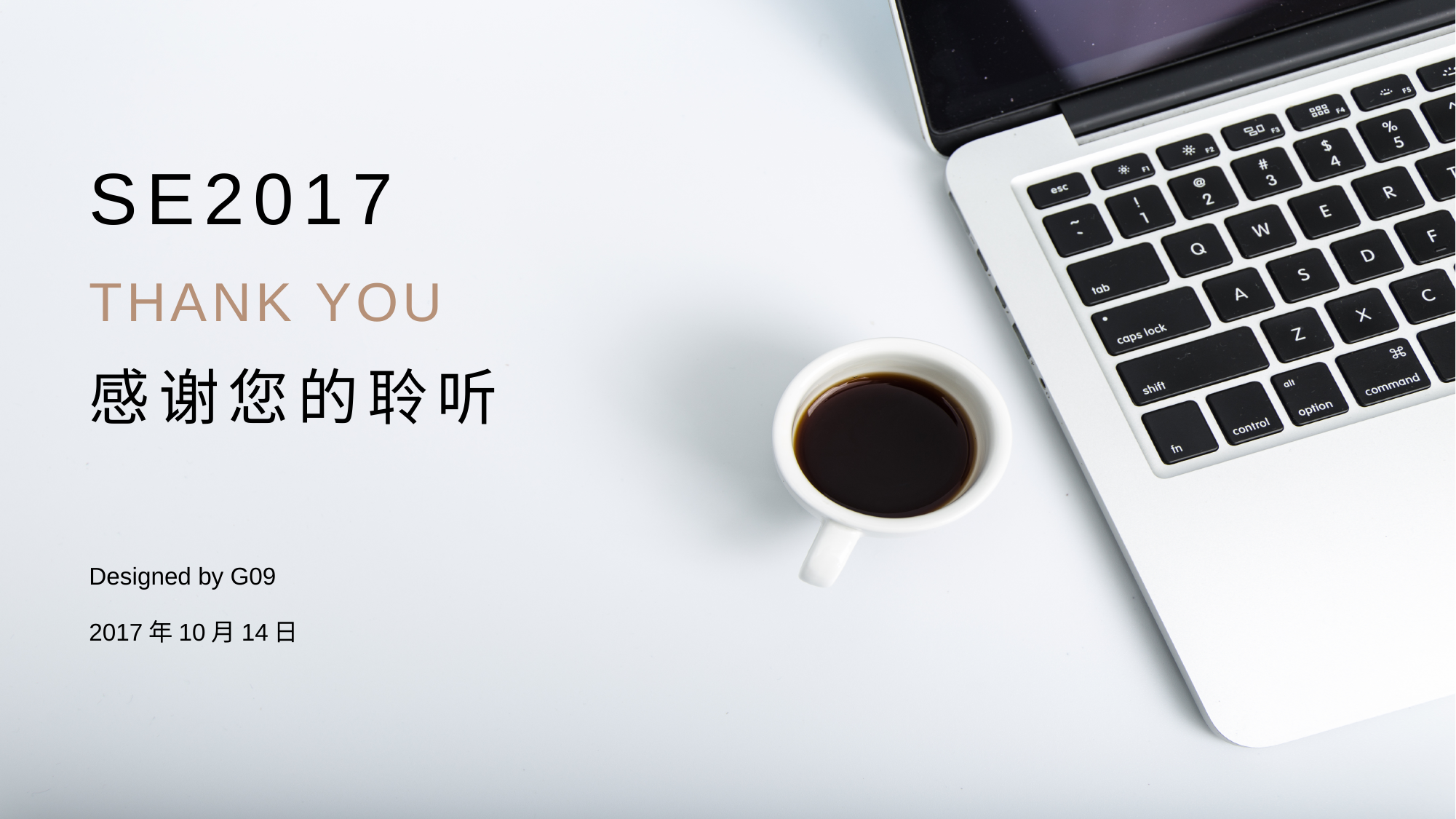

SE2017
THANK YOU
感谢您的聆听
Designed by G09
2017年10月14日